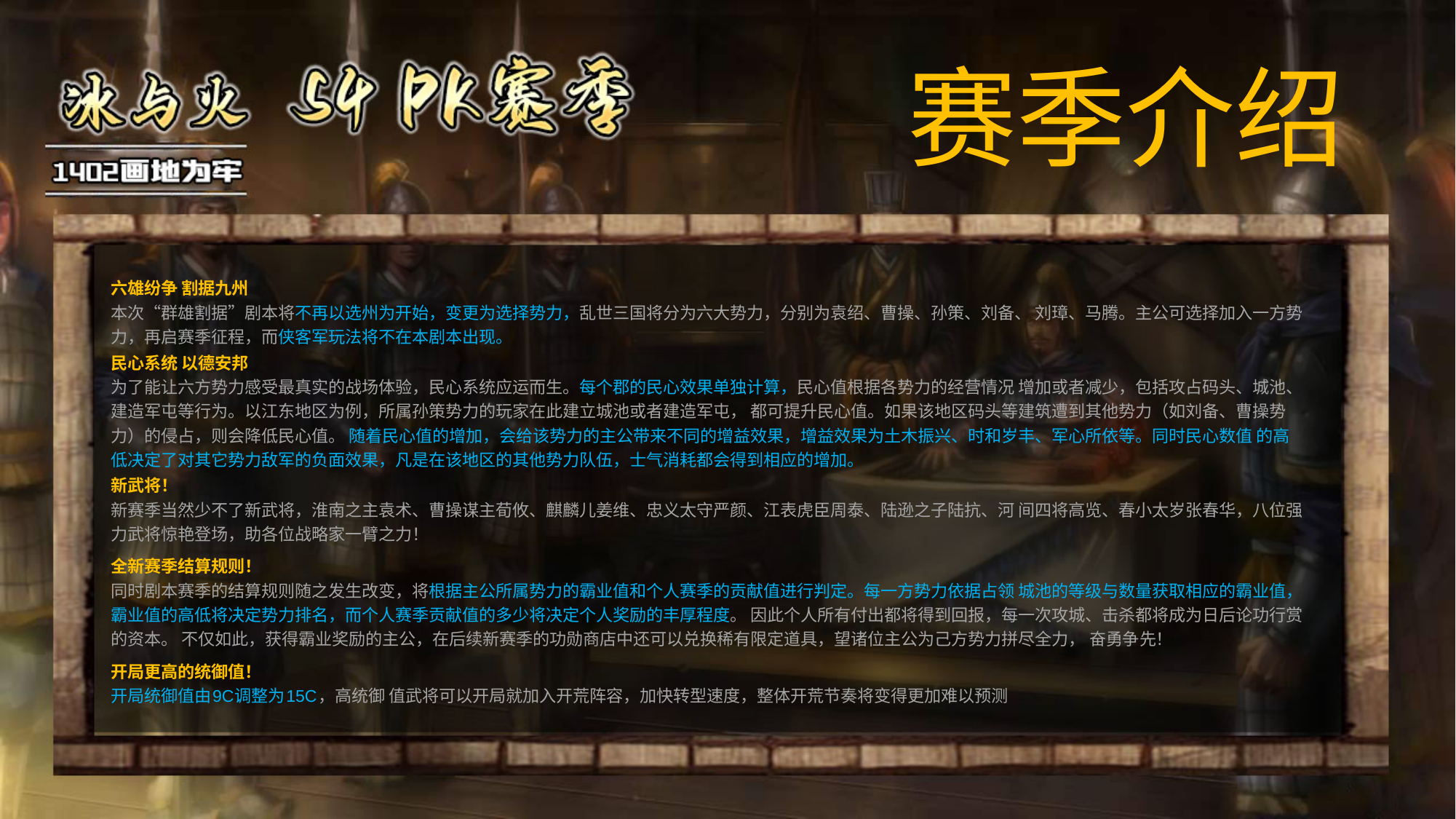

赛季介绍
六雄纷争 割据九州
本次“群雄割据”剧本将不再以选州为开始，变更为选择势力，乱世三国将分为六大势力，分别为袁绍、曹操、孙策、刘备、 刘璋、马腾。主公可选择加入一方势力，再启赛季征程，而侠客军玩法将不在本剧本出现。

民心系统 以德安邦
为了能让六方势力感受最真实的战场体验，民心系统应运而生。每个郡的民心效果单独计算，民心值根据各势力的经营情况 增加或者减少，包括攻占码头、城池、建造军屯等行为。以江东地区为例，所属孙策势力的玩家在此建立城池或者建造军屯， 都可提升民心值。如果该地区码头等建筑遭到其他势力（如刘备、曹操势力）的侵占，则会降低民心值。 随着民心值的增加，会给该势力的主公带来不同的增益效果，增益效果为土木振兴、时和岁丰、军心所依等。同时民心数值 的高低决定了对其它势力敌军的负面效果，凡是在该地区的其他势力队伍，士气消耗都会得到相应的增加。

新武将！
新赛季当然少不了新武将，淮南之主袁术、曹操谋主荀攸、麒麟儿姜维、忠义太守严颜、江表虎臣周泰、陆逊之子陆抗、河 间四将高览、春小太岁张春华，八位强力武将惊艳登场，助各位战略家一臂之力！

全新赛季结算规则！
同时剧本赛季的结算规则随之发生改变，将根据主公所属势力的霸业值和个人赛季的贡献值进行判定。每一方势力依据占领 城池的等级与数量获取相应的霸业值，霸业值的高低将决定势力排名，而个人赛季贡献值的多少将决定个人奖励的丰厚程度。 因此个人所有付出都将得到回报，每一次攻城、击杀都将成为日后论功行赏的资本。 不仅如此，获得霸业奖励的主公，在后续新赛季的功勋商店中还可以兑换稀有限定道具，望诸位主公为己方势力拼尽全力， 奋勇争先！

开局更高的统御值！
开局统御值由9C调整为15C，高统御 值武将可以开局就加入开荒阵容，加快转型速度，整体开荒节奏将变得更加难以预测